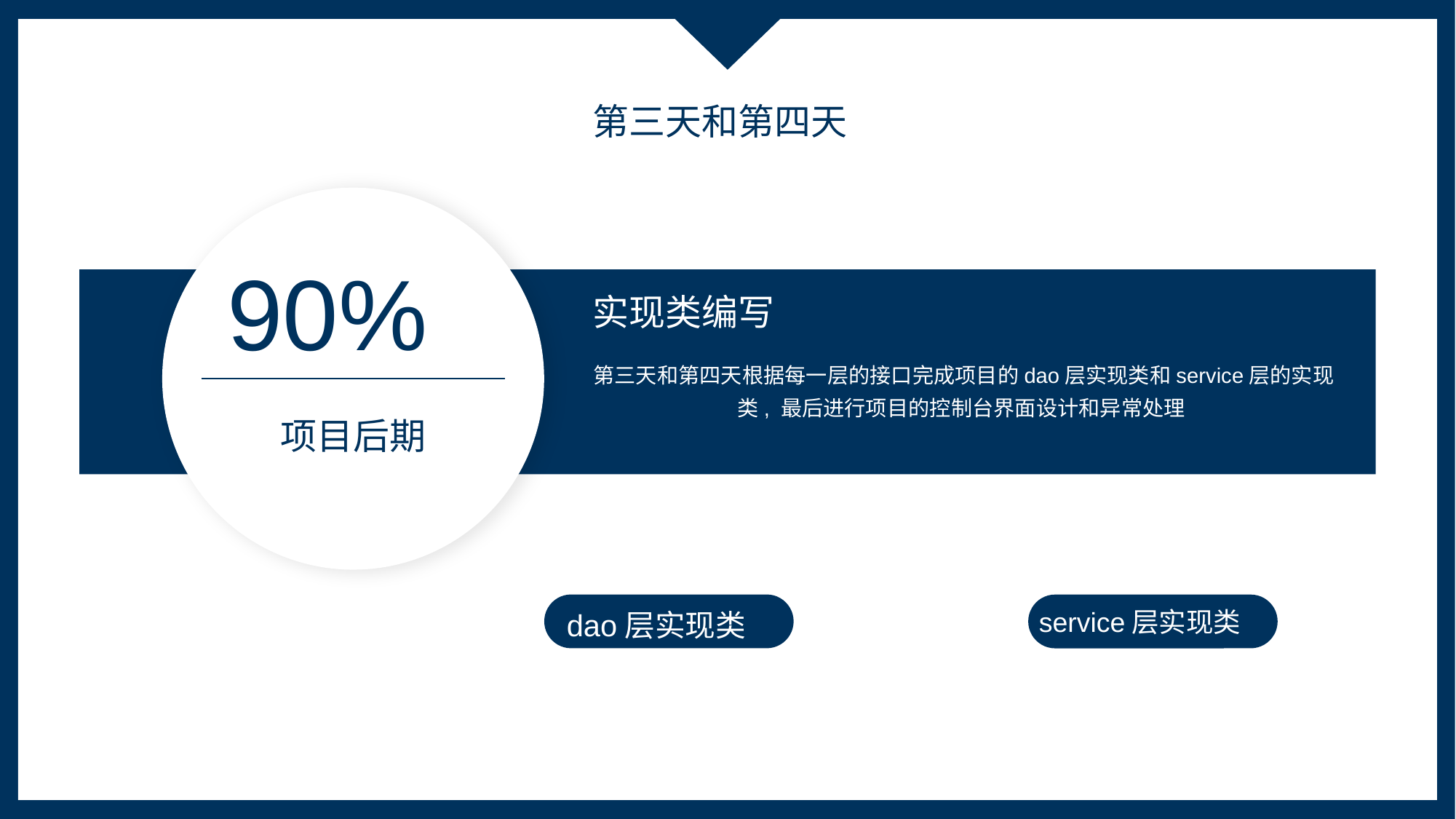

第三天和第四天

90%

实现类编写
第三天和第四天根据每一层的接口完成项目的dao层实现类和service层的实现类, 最后进行项目的控制台界面设计和异常处理

项目后期

service层实现类

dao层实现类